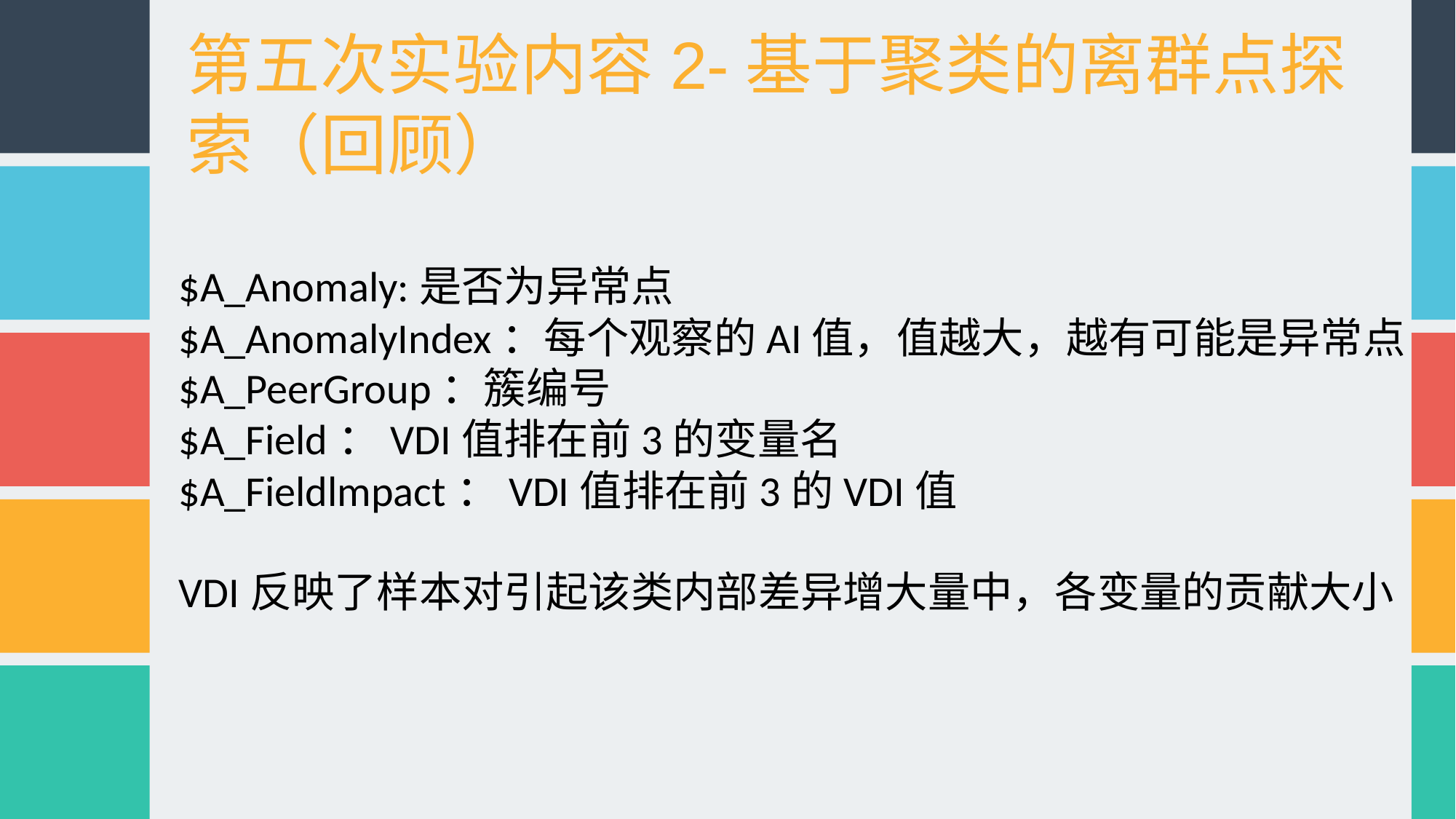

第五次实验内容2-基于聚类的离群点探索（回顾）

$A_Anomaly:是否为异常点
$A_AnomalyIndex：每个观察的AI值，值越大，越有可能是异常点
$A_PeerGroup：簇编号
$A_Field：VDI值排在前3的变量名
$A_Fieldlmpact：VDI值排在前3的VDI值

VDI反映了样本对引起该类内部差异增大量中，各变量的贡献大小